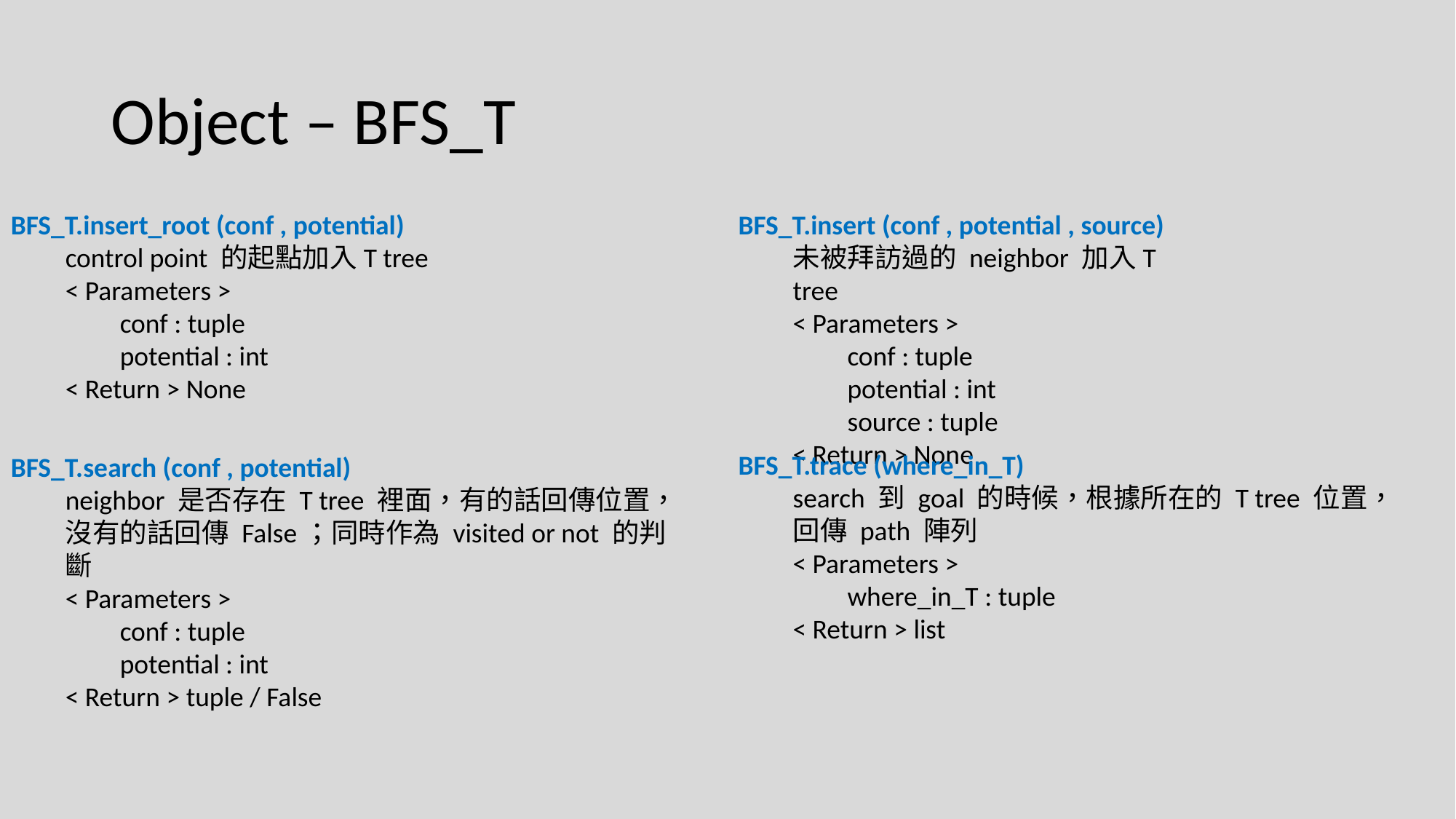

# Object – BFS_T
BFS_T.insert_root (conf , potential)
control point 的起點加入T tree
< Parameters >
conf : tuple
potential : int
< Return > None
BFS_T.insert (conf , potential , source)
未被拜訪過的 neighbor 加入T tree
< Parameters >
conf : tuple
potential : int
source : tuple
< Return > None
BFS_T.trace (where_in_T)
search 到 goal 的時候，根據所在的 T tree 位置，回傳 path 陣列
< Parameters >
where_in_T : tuple
< Return > list
BFS_T.search (conf , potential)
neighbor 是否存在 T tree 裡面，有的話回傳位置，沒有的話回傳 False；同時作為 visited or not 的判斷
< Parameters >
conf : tuple
potential : int
< Return > tuple / False